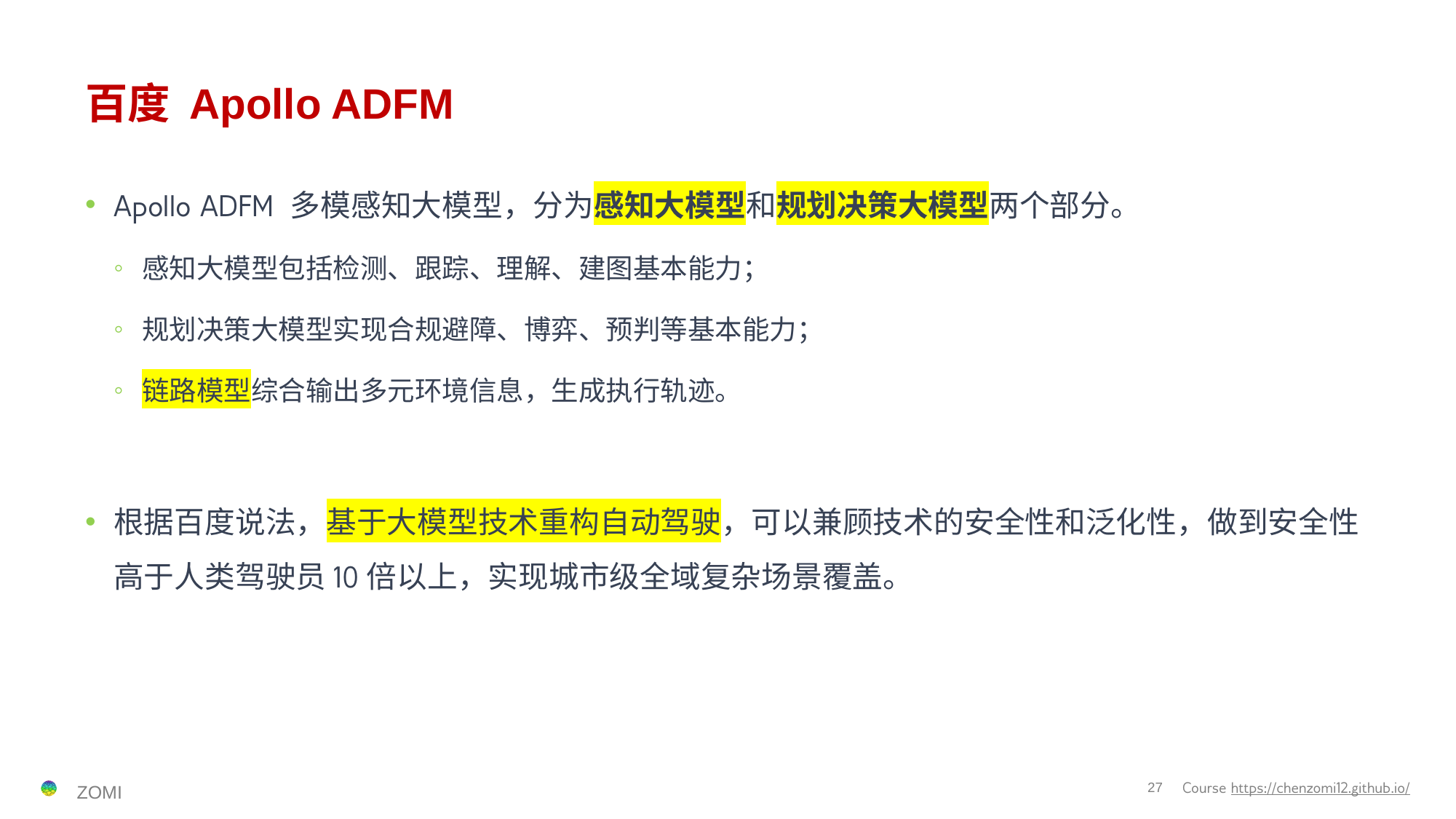

# 百度 Apollo ADFM
Apollo ADFM 多模感知大模型，分为感知大模型和规划决策大模型两个部分。
感知大模型包括检测、跟踪、理解、建图基本能力；
规划决策大模型实现合规避障、博弈、预判等基本能力；
链路模型综合输出多元环境信息，生成执行轨迹。

根据百度说法，基于大模型技术重构自动驾驶，可以兼顾技术的安全性和泛化性，做到安全性高于人类驾驶员10倍以上，实现城市级全域复杂场景覆盖。